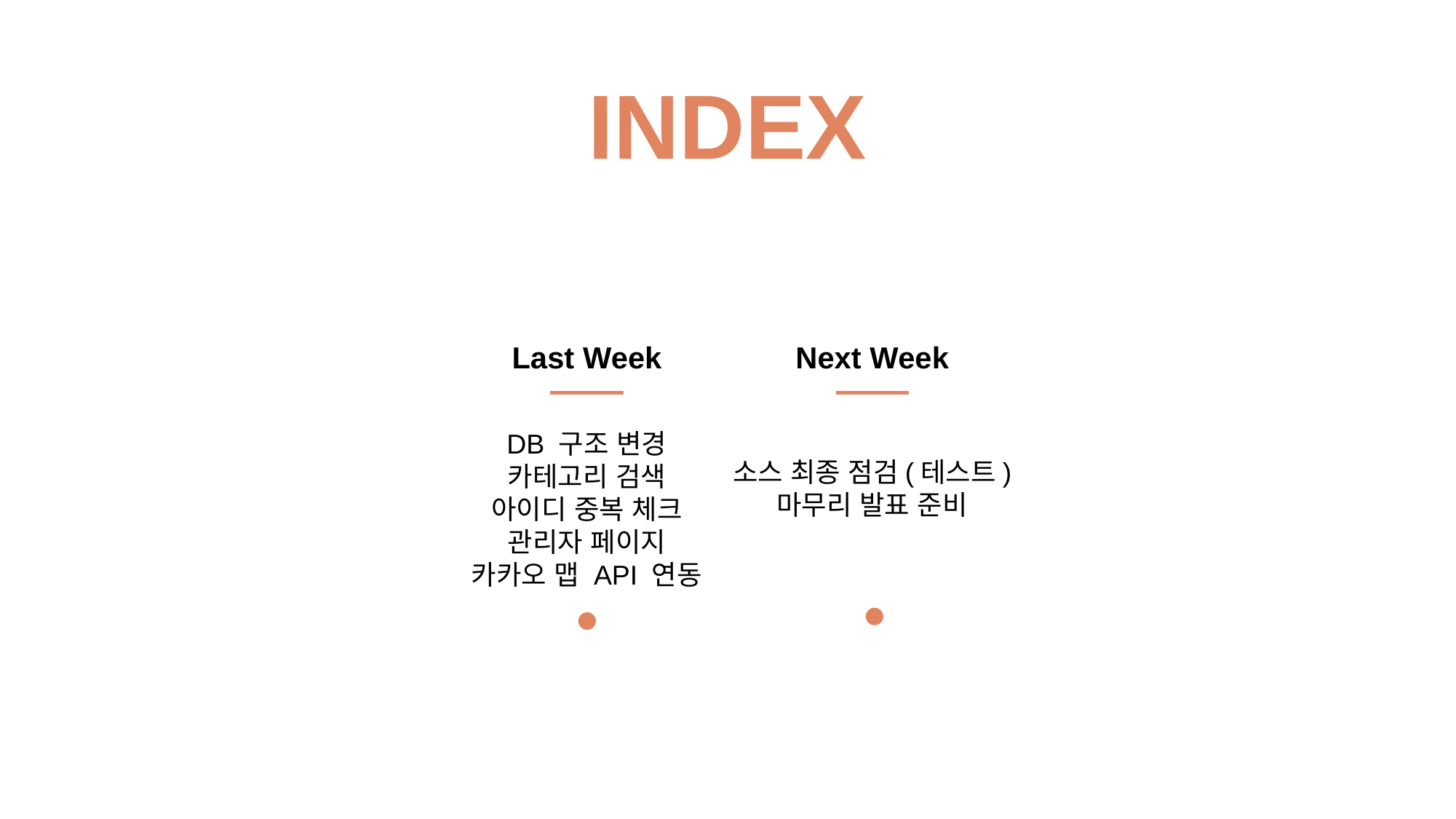

INDEX
Last Week
DB 구조 변경
카테고리 검색
아이디 중복 체크
관리자 페이지
카카오 맵 API 연동

Next Week

소스 최종 점검(테스트)
마무리 발표 준비